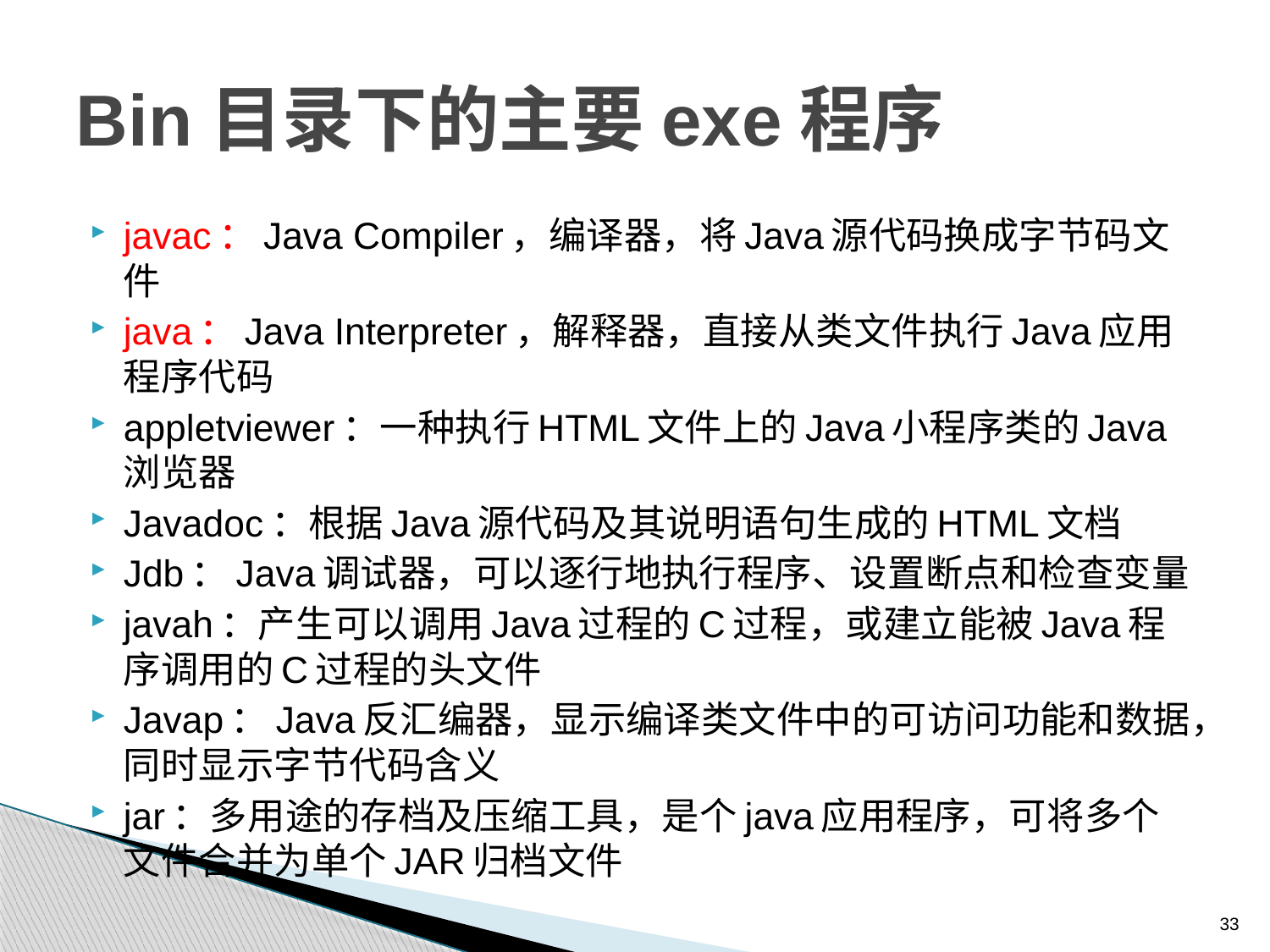

# Bin目录下的主要exe程序
javac：Java Compiler，编译器，将Java源代码换成字节码文件
java：Java Interpreter，解释器，直接从类文件执行Java应用程序代码
appletviewer：一种执行HTML文件上的Java小程序类的Java浏览器
Javadoc：根据Java源代码及其说明语句生成的HTML文档
Jdb：Java调试器，可以逐行地执行程序、设置断点和检查变量
javah：产生可以调用Java过程的C过程，或建立能被Java程序调用的C过程的头文件
Javap：Java反汇编器，显示编译类文件中的可访问功能和数据，同时显示字节代码含义
jar：多用途的存档及压缩工具，是个java应用程序，可将多个文件合并为单个JAR归档文件
33